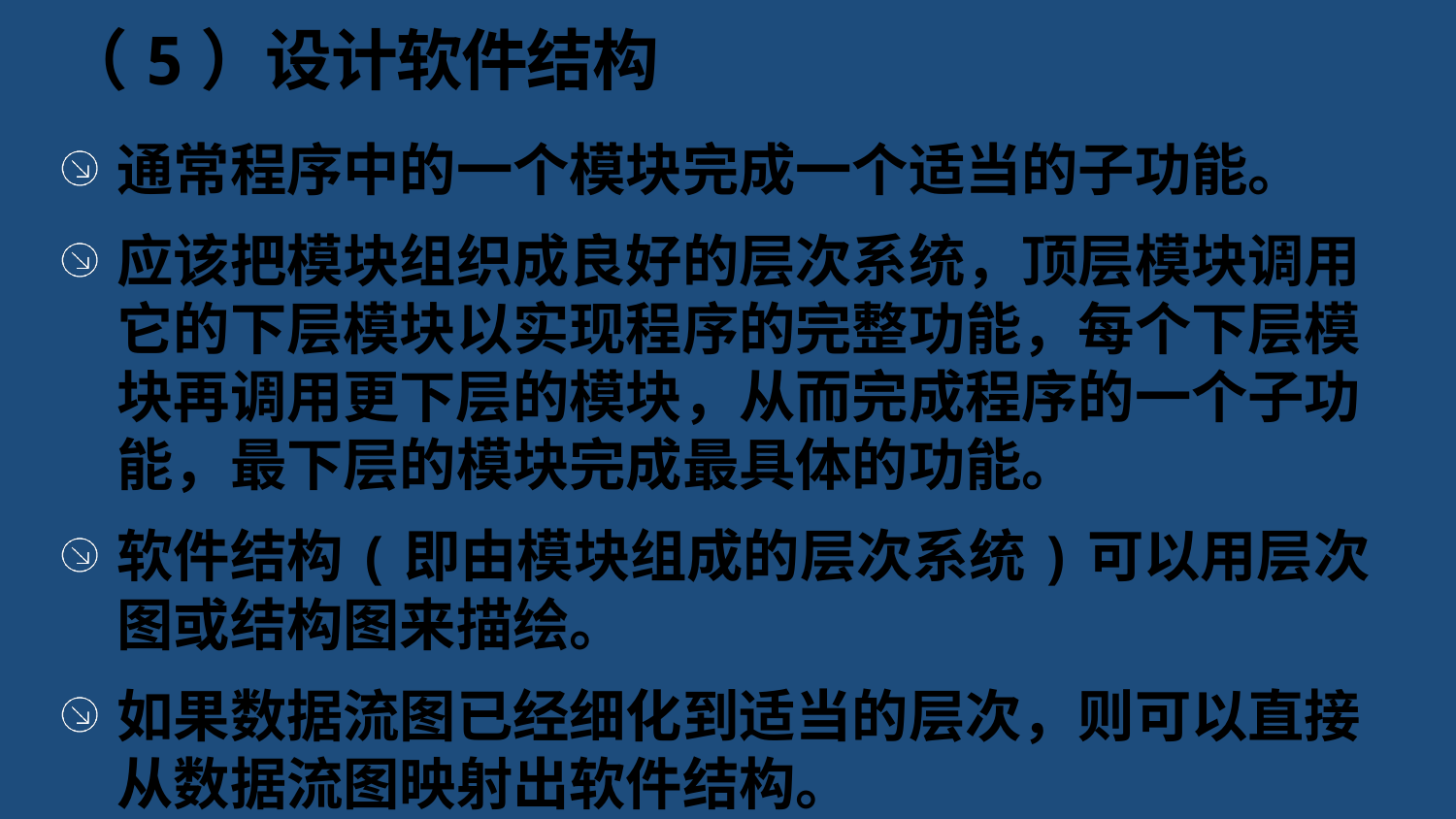

# （5）设计软件结构
通常程序中的一个模块完成一个适当的子功能。
应该把模块组织成良好的层次系统，顶层模块调用它的下层模块以实现程序的完整功能，每个下层模块再调用更下层的模块，从而完成程序的一个子功能，最下层的模块完成最具体的功能。
软件结构(即由模块组成的层次系统)可以用层次图或结构图来描绘。
如果数据流图已经细化到适当的层次，则可以直接从数据流图映射出软件结构。